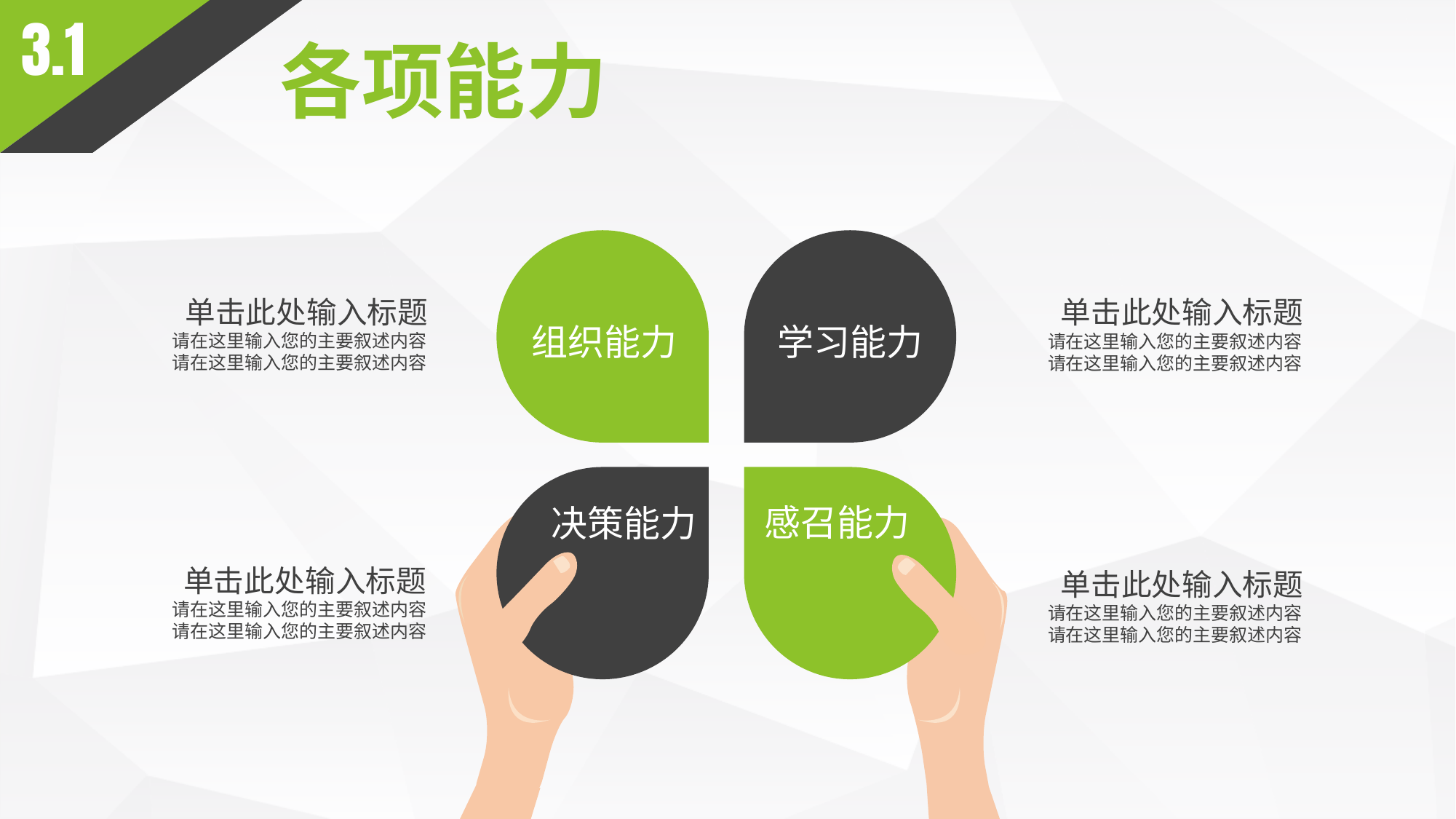

3.1
各项能力

组织能力

学习能力

 单击此处输入标题
请在这里输入您的主要叙述内容
请在这里输入您的主要叙述内容

 单击此处输入标题
请在这里输入您的主要叙述内容
请在这里输入您的主要叙述内容

决策能力

感召能力

 单击此处输入标题
请在这里输入您的主要叙述内容
请在这里输入您的主要叙述内容

 单击此处输入标题
请在这里输入您的主要叙述内容
请在这里输入您的主要叙述内容